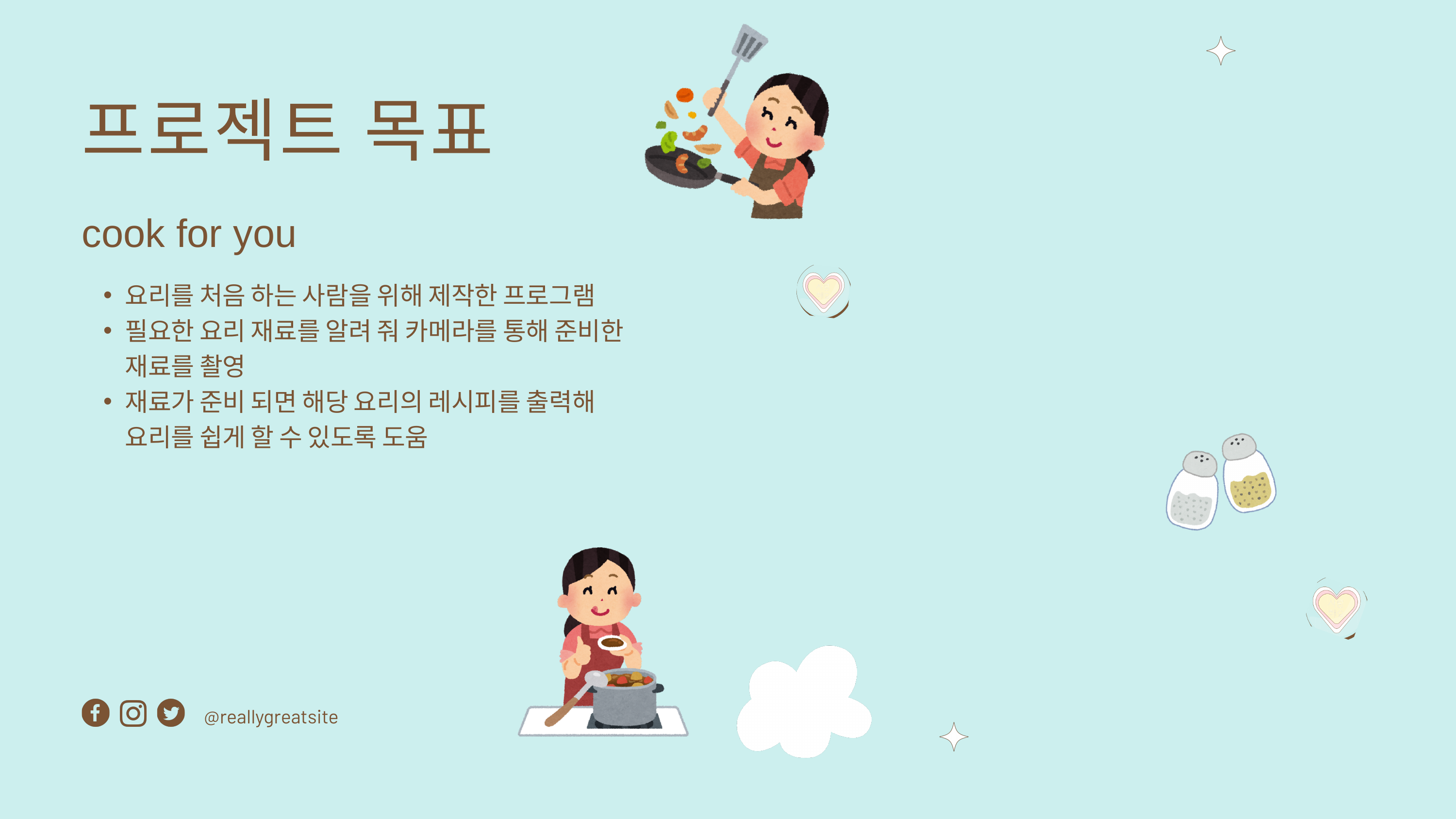

프로젝트 목표
cook for you

요리를 처음 하는 사람을 위해 제작한 프로그램
필요한 요리 재료를 알려 줘 카메라를 통해 준비한 재료를 촬영
재료가 준비 되면 해당 요리의 레시피를 출력해 요리를 쉽게 할 수 있도록 도움

@reallygreatsite